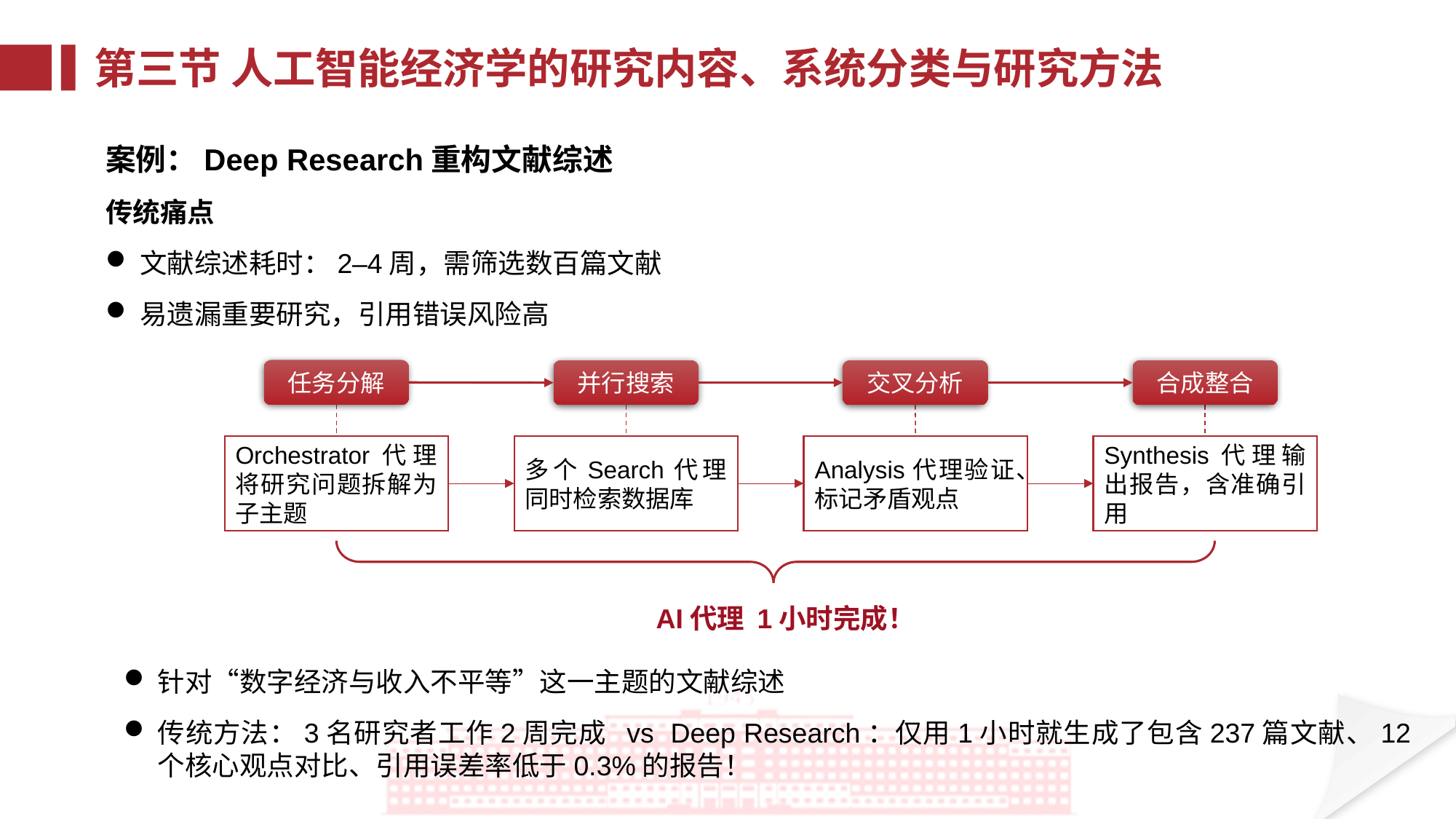

第三节 人工智能经济学的研究内容、系统分类与研究方法
案例：Deep Research重构文献综述
传统痛点
文献综述耗时：2–4周，需筛选数百篇文献
易遗漏重要研究，引用错误风险高

任务分解
并行搜索
交叉分析
合成整合
Orchestrator代理将研究问题拆解为子主题
多个Search代理同时检索数据库
Analysis代理验证、标记矛盾观点
Synthesis代理输出报告，含准确引用
AI代理 1小时完成！
针对“数字经济与收入不平等”这一主题的文献综述
传统方法：3名研究者工作2周完成  vs  Deep Research：仅用1小时就生成了包含237篇文献、12个核心观点对比、引用误差率低于0.3%的报告！